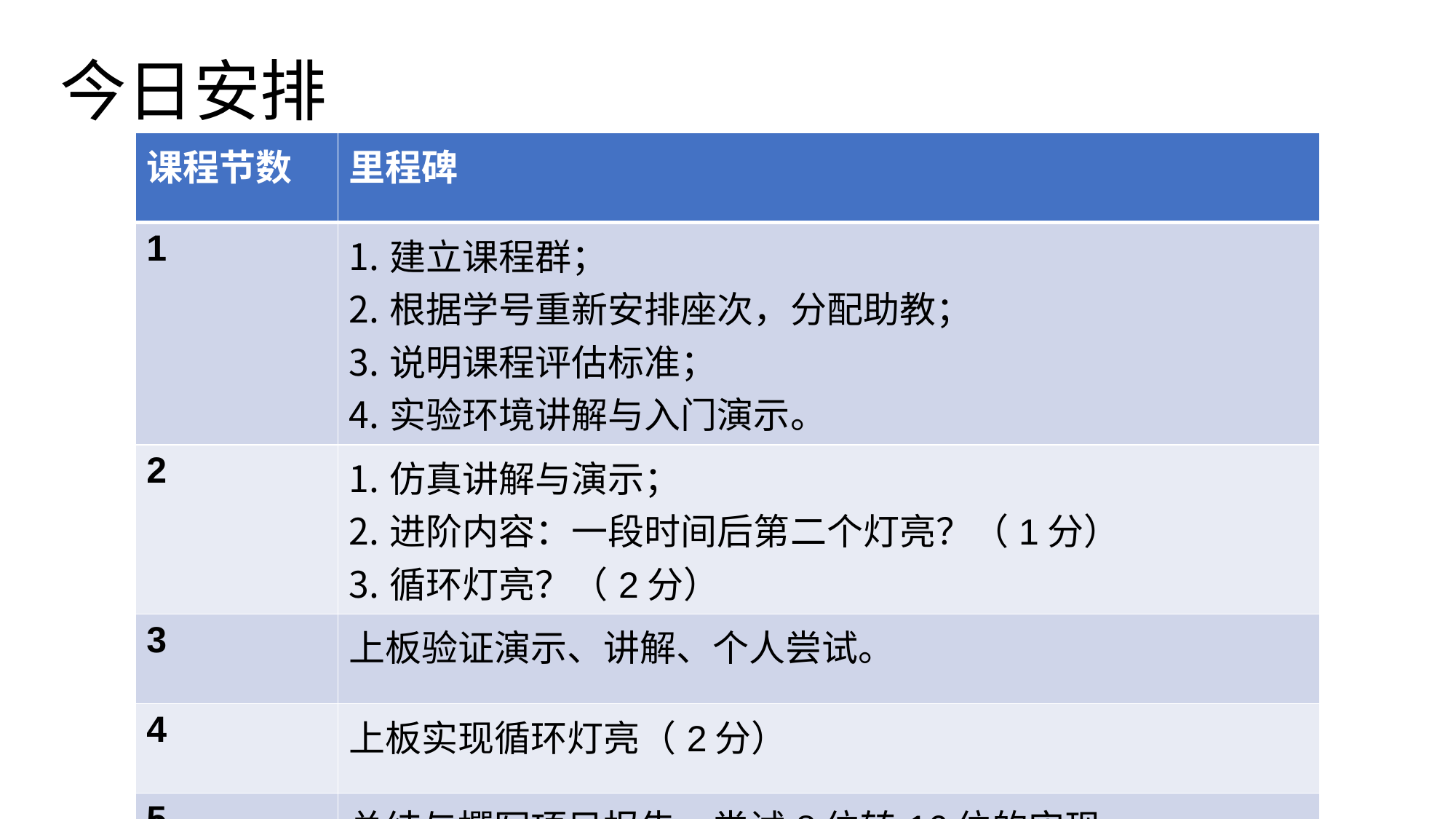

# 今日安排
| 课程节数 | 里程碑 |
| --- | --- |
| 1 | 建立课程群； 根据学号重新安排座次，分配助教； 说明课程评估标准； 实验环境讲解与入门演示。 |
| 2 | 仿真讲解与演示； 进阶内容：一段时间后第二个灯亮？（1分） 循环灯亮？（2分） |
| 3 | 上板验证演示、讲解、个人尝试。 |
| 4 | 上板实现循环灯亮（2分） |
| 5 | 总结与撰写项目报告，尝试8位转16位的实现 |